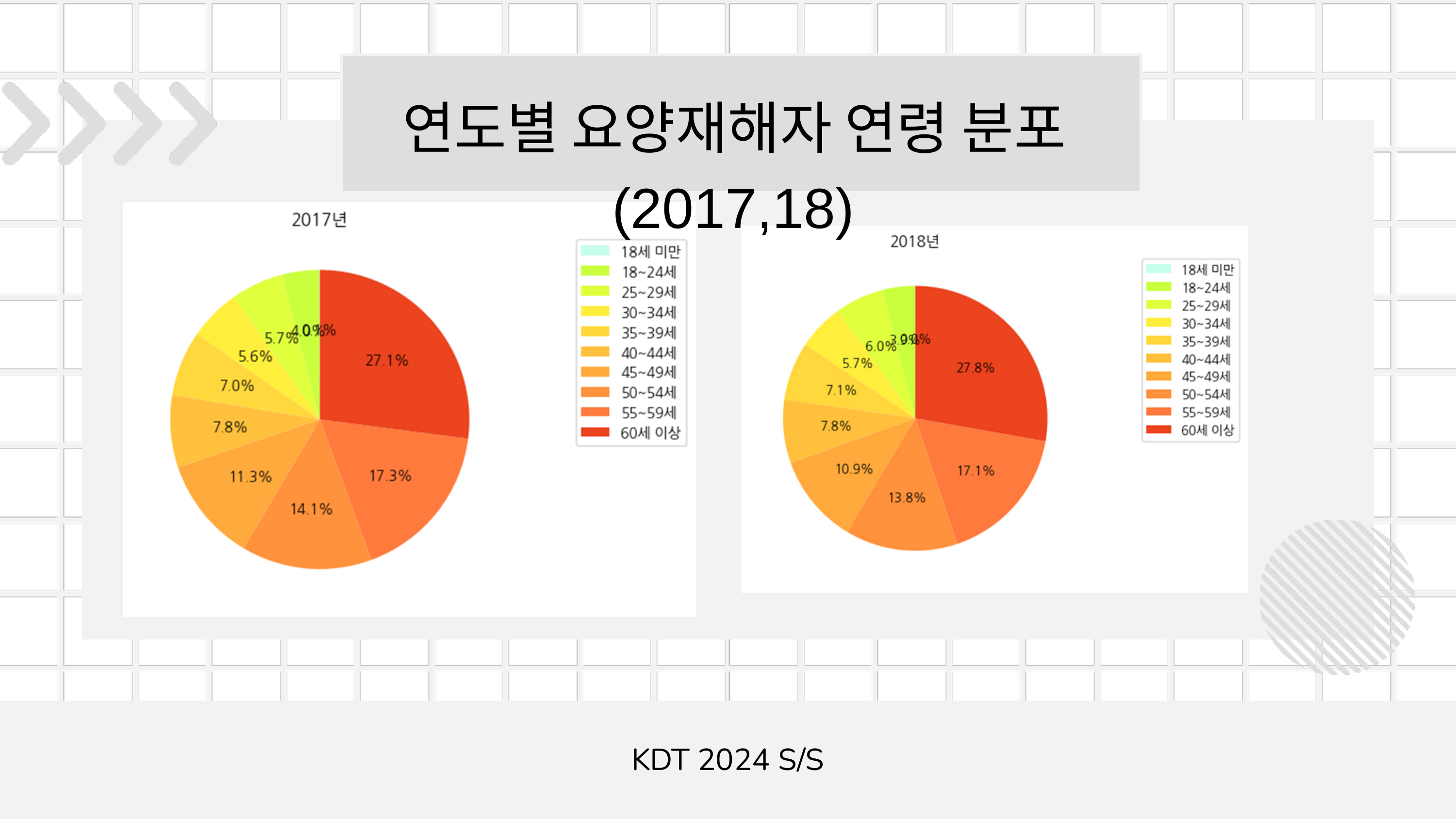

연도별 요양재해자 연령 분포(2017,18)

KDT 2024 S/S